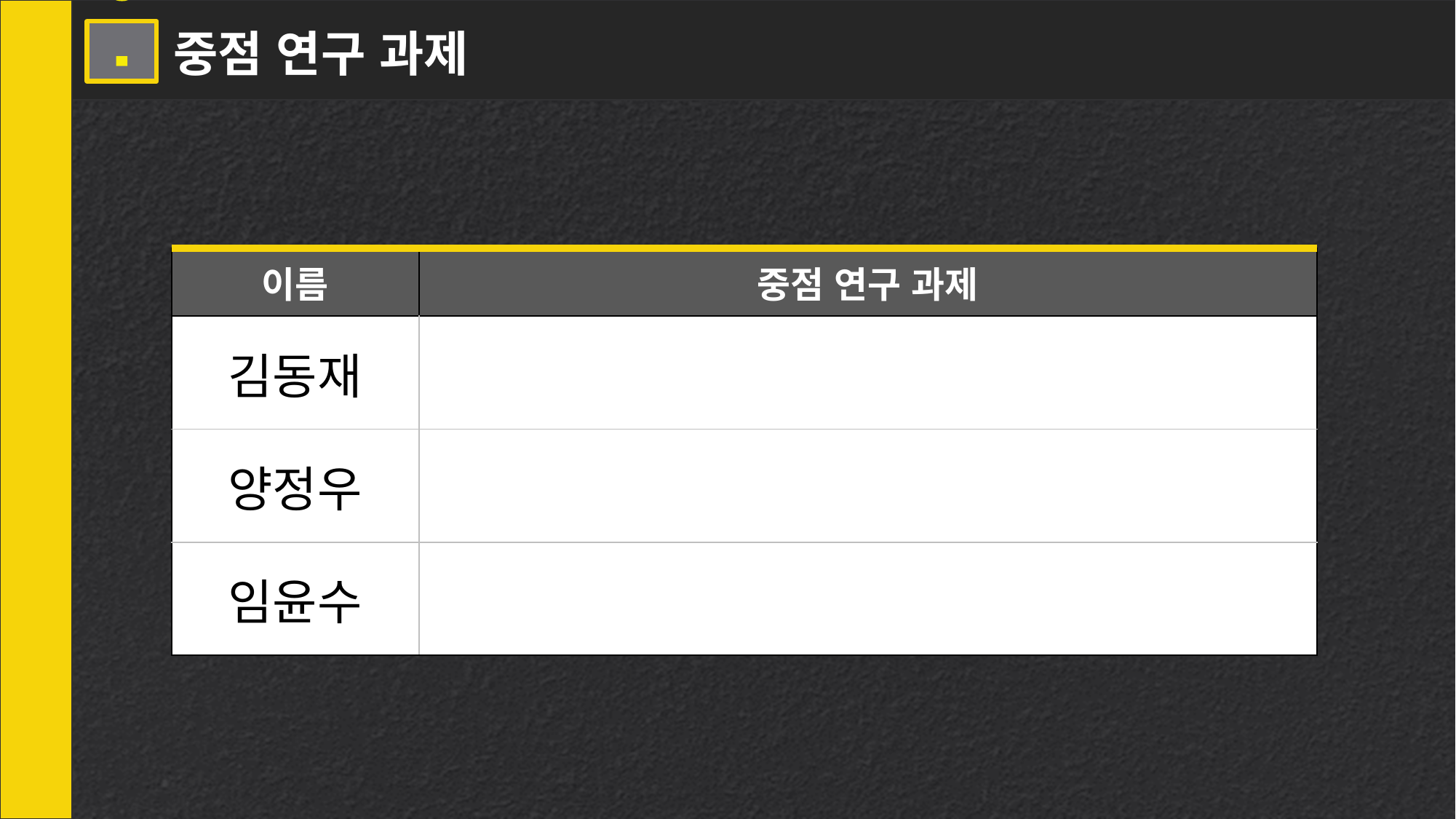

중점 연구 과제
5 .
| 이름 | 중점 연구 과제 |
| --- | --- |
| 김동재 |  |
| 양정우 |  |
| 임윤수 |  |